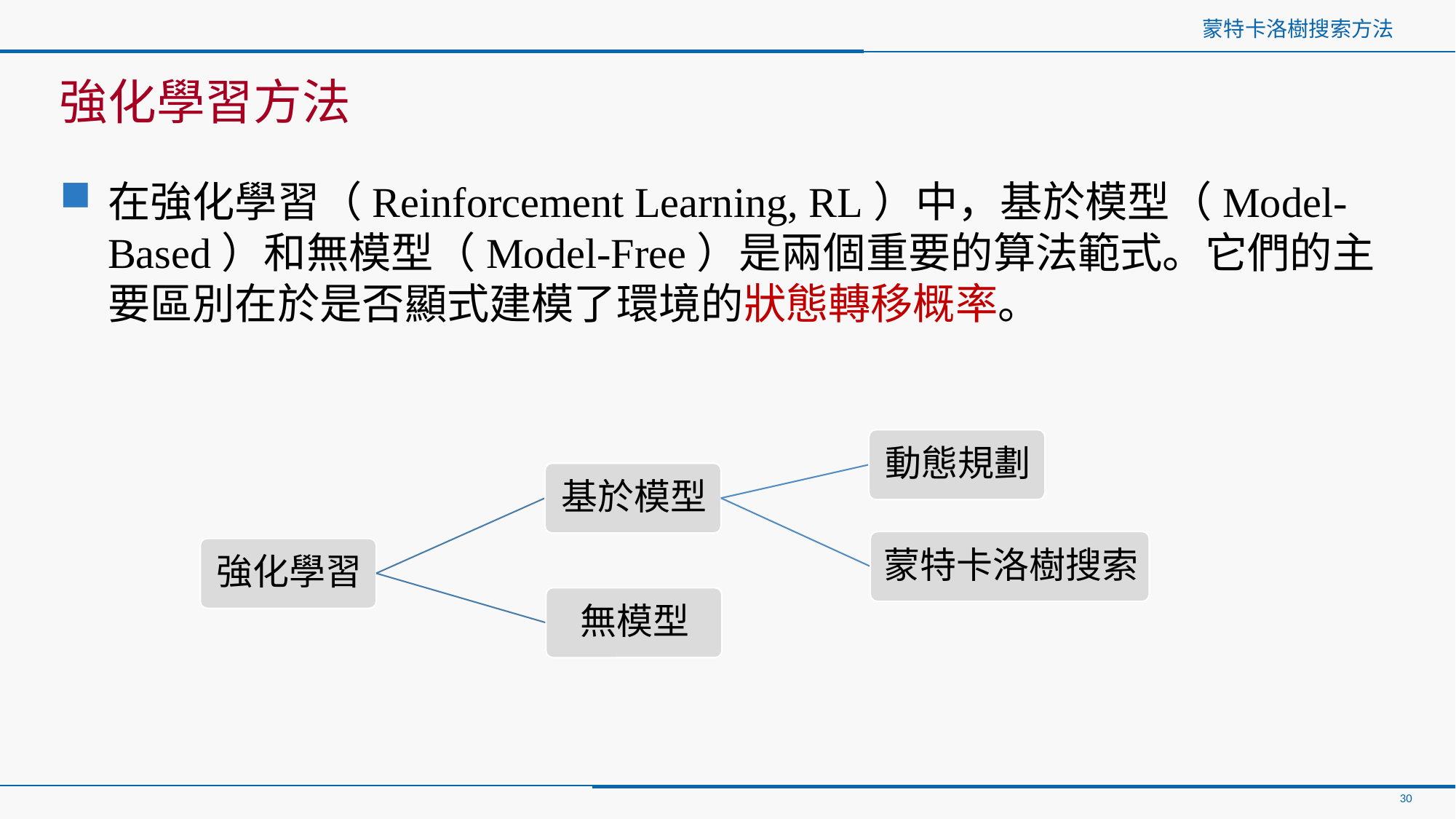

# 蒙特卡洛樹搜索方法
強化學習方法
在強化學習（Reinforcement Learning, RL）中，基於模型（Model-Based）和無模型（Model-Free）是兩個重要的算法範式。它們的主要區別在於是否顯式建模了環境的狀態轉移概率。
強化學習

基於模型

動態規劃

蒙特卡洛樹搜索

無模型
30